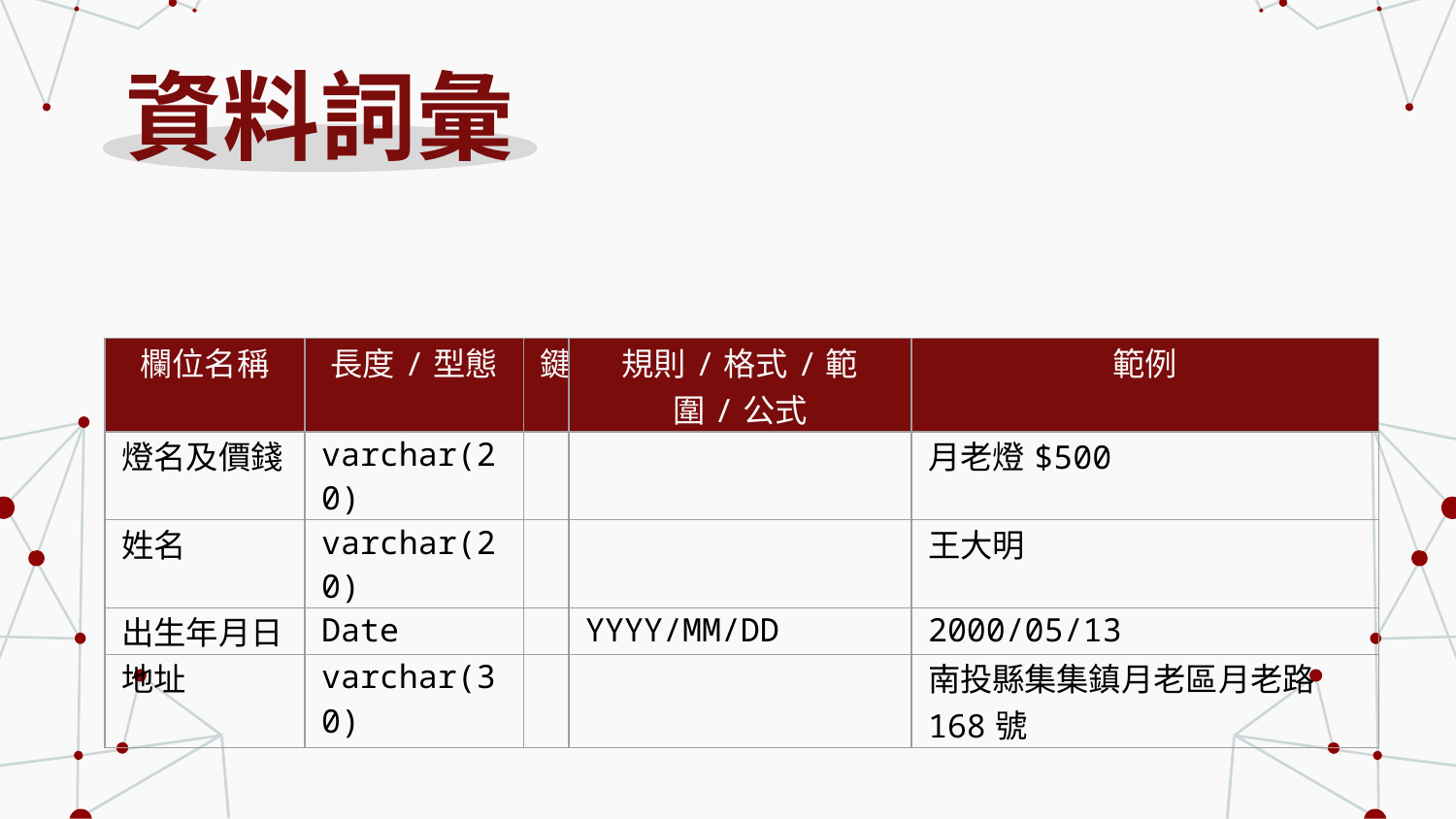

# 資料詞彙

| 欄位名稱 | 長度/型態 | 鍵 | 規則/格式/範圍/公式 | 範例 |
| --- | --- | --- | --- | --- |
| 燈名及價錢 | varchar(20) |  |  | 月老燈$500 |
| 姓名 | varchar(20) |  |  | 王大明 |
| 出生年月日 | Date |  | YYYY/MM/DD | 2000/05/13 |
| 地址 | varchar(30) |  |  | 南投縣集集鎮月老區月老路168號 |